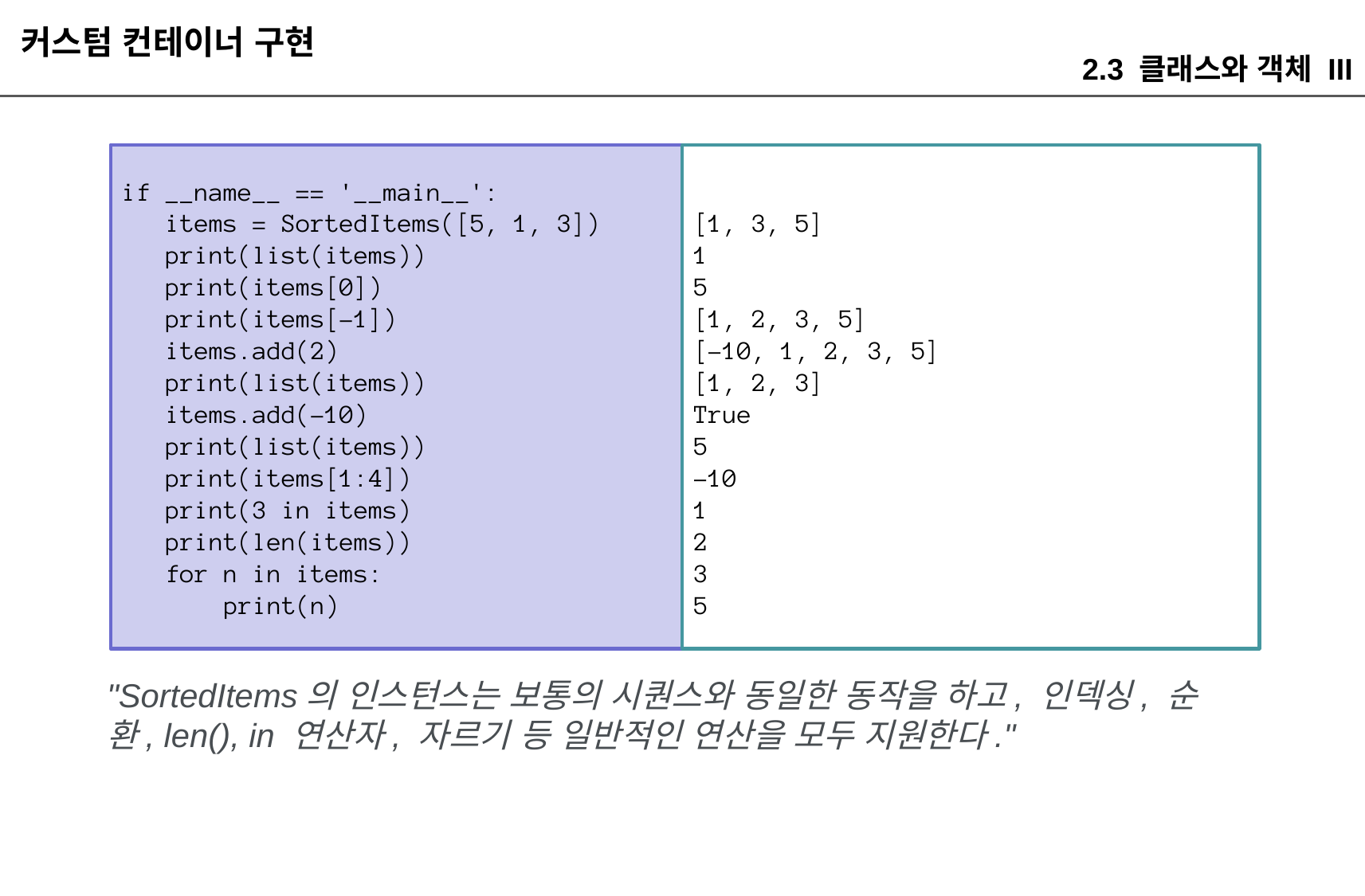

커스텀 컨테이너 구현
2.3 클래스와 객체 III
if __name__ == '__main__':
   items = SortedItems([5, 1, 3])
   print(list(items))
   print(items[0])
   print(items[-1])
   items.add(2)
   print(list(items))
   items.add(-10)
   print(list(items))
   print(items[1:4])
   print(3 in items)
   print(len(items))
   for n in items:
       print(n)

[1, 3, 5]
1
5
[1, 2, 3, 5]
[-10, 1, 2, 3, 5]
[1, 2, 3]
True
5
-10
1
2
3
5
"SortedItems의 인스턴스는 보통의 시퀀스와 동일한 동작을 하고, 인덱싱, 순환, len(), in 연산자, 자르기 등 일반적인 연산을 모두 지원한다."